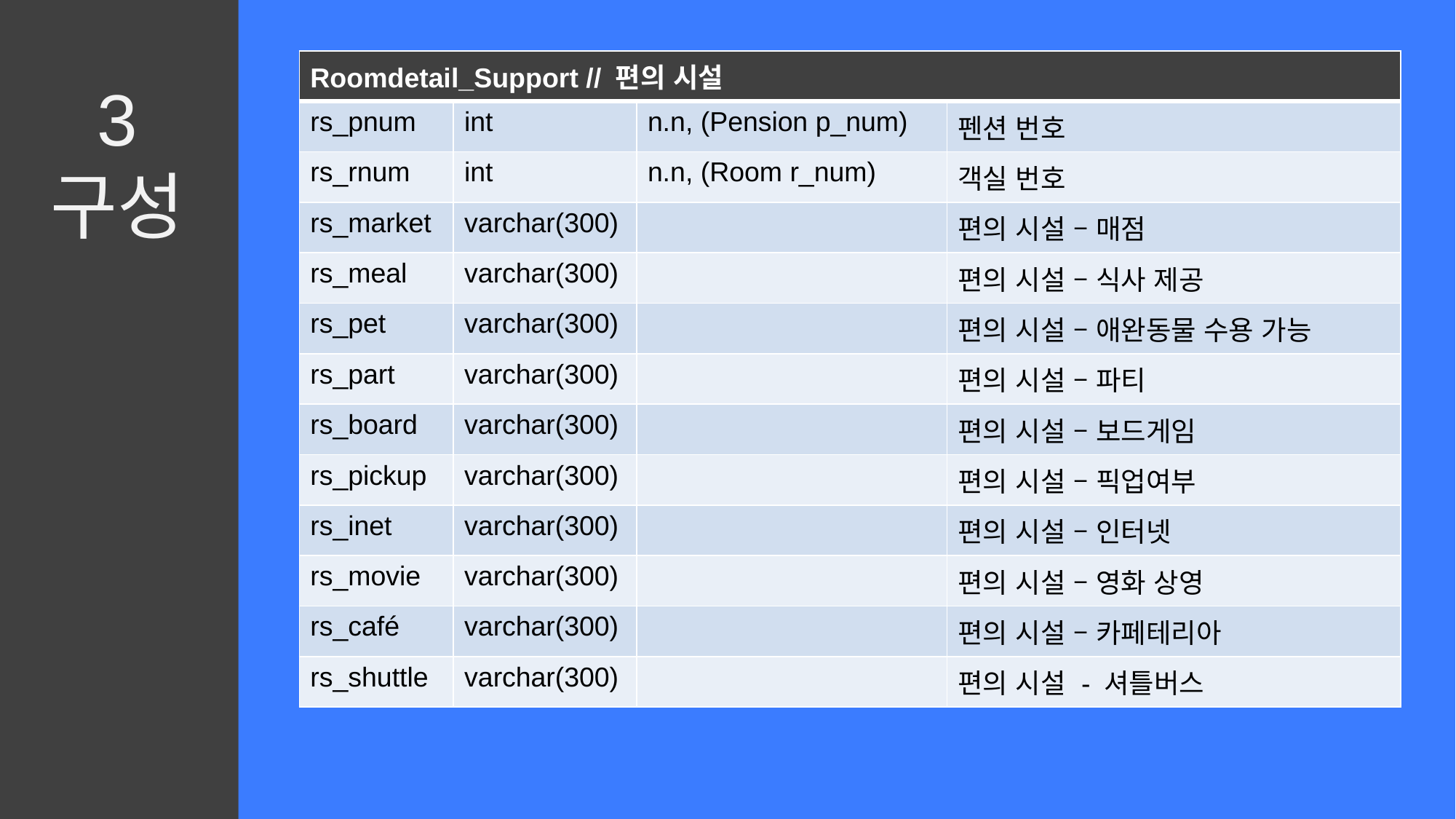

| Roomdetail\_Support // 편의 시설 |  |  |  |
| --- | --- | --- | --- |
| rs\_pnum | int | n.n, (Pension p\_num) | 펜션 번호 |
| rs\_rnum | int | n.n, (Room r\_num) | 객실 번호 |
| rs\_market | varchar(300) |  | 편의 시설 – 매점 |
| rs\_meal | varchar(300) |  | 편의 시설 – 식사 제공 |
| rs\_pet | varchar(300) |  | 편의 시설 – 애완동물 수용 가능 |
| rs\_part | varchar(300) |  | 편의 시설 – 파티 |
| rs\_board | varchar(300) |  | 편의 시설 – 보드게임 |
| rs\_pickup | varchar(300) |  | 편의 시설 – 픽업여부 |
| rs\_inet | varchar(300) |  | 편의 시설 – 인터넷 |
| rs\_movie | varchar(300) |  | 편의 시설 – 영화 상영 |
| rs\_café | varchar(300) |  | 편의 시설 – 카페테리아 |
| rs\_shuttle | varchar(300) |  | 편의 시설 - 셔틀버스 |
3
구성